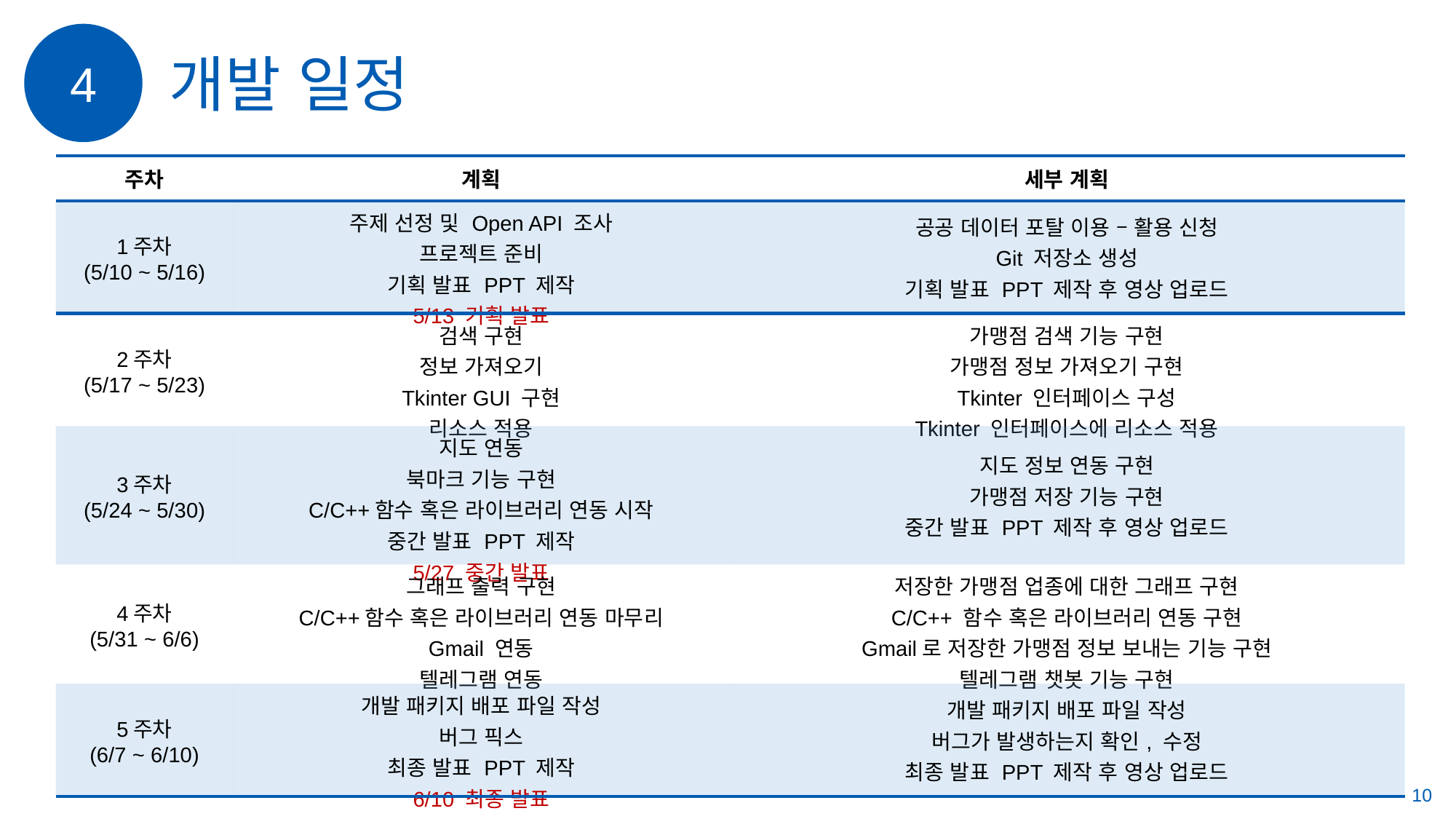

4
개발 일정
| 주차 | 계획 | 세부 계획 |
| --- | --- | --- |
| 1주차 (5/10 ~ 5/16) | 주제 선정 및 Open API 조사 프로젝트 준비 기획 발표 PPT 제작 5/13 기획 발표 | 공공 데이터 포탈 이용 – 활용 신청 Git 저장소 생성 기획 발표 PPT 제작 후 영상 업로드 |
| 2주차 (5/17 ~ 5/23) | 검색 구현 정보 가져오기 Tkinter GUI 구현 리소스 적용 | 가맹점 검색 기능 구현 가맹점 정보 가져오기 구현 Tkinter 인터페이스 구성 Tkinter 인터페이스에 리소스 적용 |
| 3주차 (5/24 ~ 5/30) | 지도 연동 북마크 기능 구현 C/C++함수 혹은 라이브러리 연동 시작 중간 발표 PPT 제작 5/27 중간 발표 | 지도 정보 연동 구현 가맹점 저장 기능 구현 중간 발표 PPT 제작 후 영상 업로드 |
| 4주차 (5/31 ~ 6/6) | 그래프 출력 구현 C/C++함수 혹은 라이브러리 연동 마무리 Gmail 연동 텔레그램 연동 | 저장한 가맹점 업종에 대한 그래프 구현 C/C++ 함수 혹은 라이브러리 연동 구현 Gmail로 저장한 가맹점 정보 보내는 기능 구현 텔레그램 챗봇 기능 구현 |
| 5주차 (6/7 ~ 6/10) | 개발 패키지 배포 파일 작성 버그 픽스 최종 발표 PPT 제작 6/10 최종 발표 | 개발 패키지 배포 파일 작성 버그가 발생하는지 확인, 수정 최종 발표 PPT 제작 후 영상 업로드 |
10